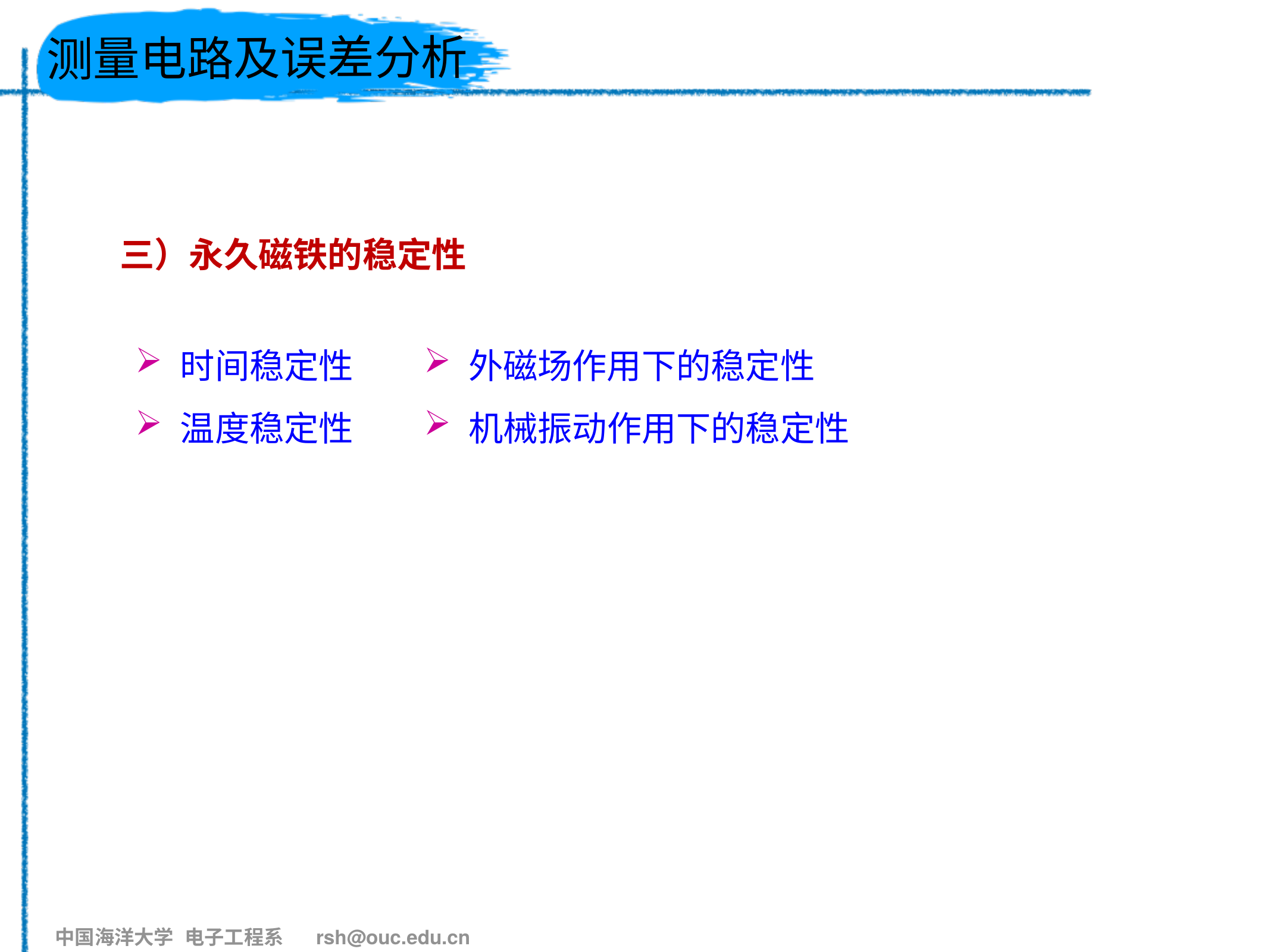

# 测量电路及误差分析
 三）永久磁铁的稳定性
时间稳定性
温度稳定性
外磁场作用下的稳定性
机械振动作用下的稳定性